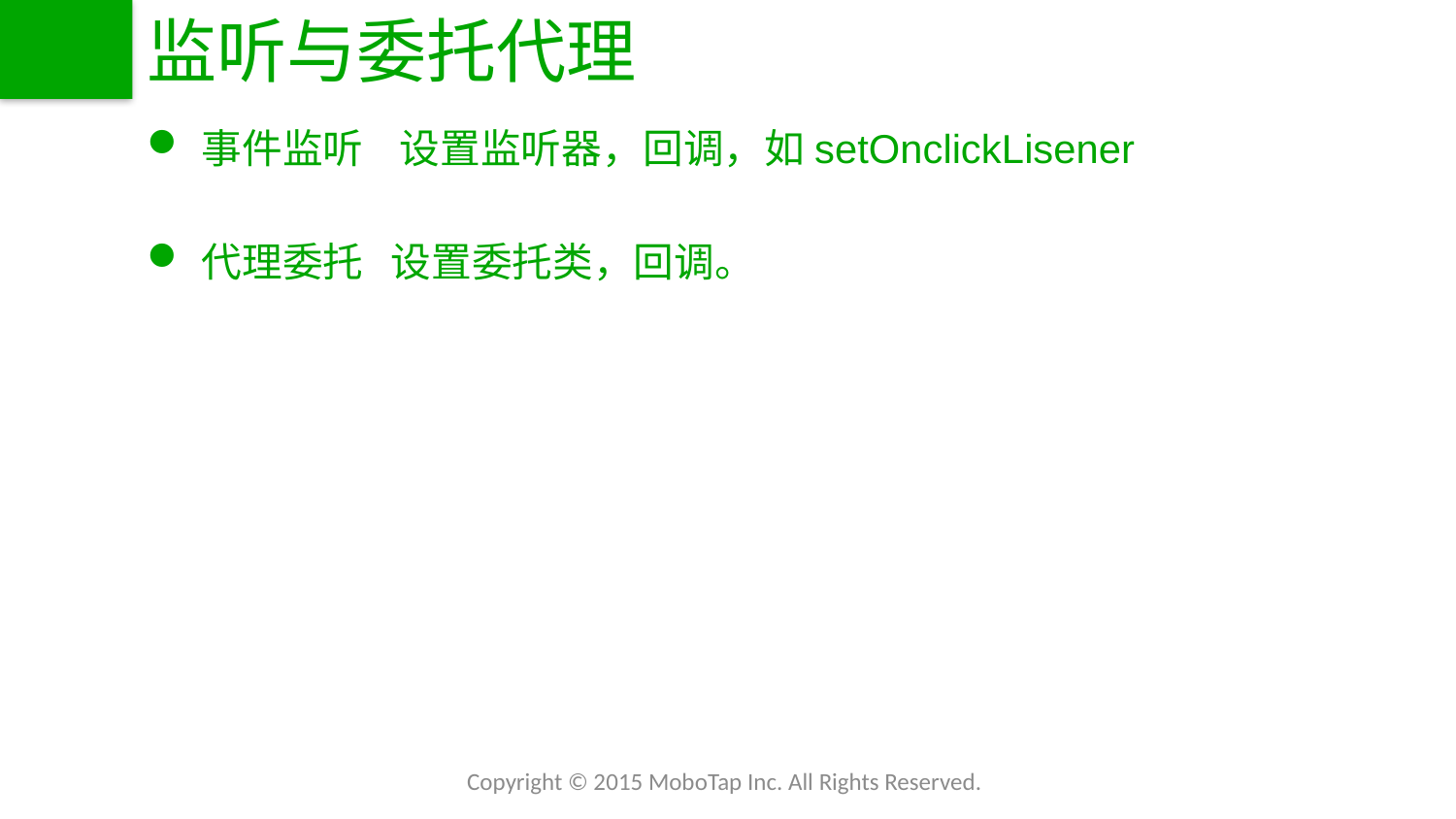

# 监听与委托代理
事件监听    设置监听器，回调，如setOnclickLisener

代理委托   设置委托类，回调。
Copyright © 2015 MoboTap Inc. All Rights Reserved.